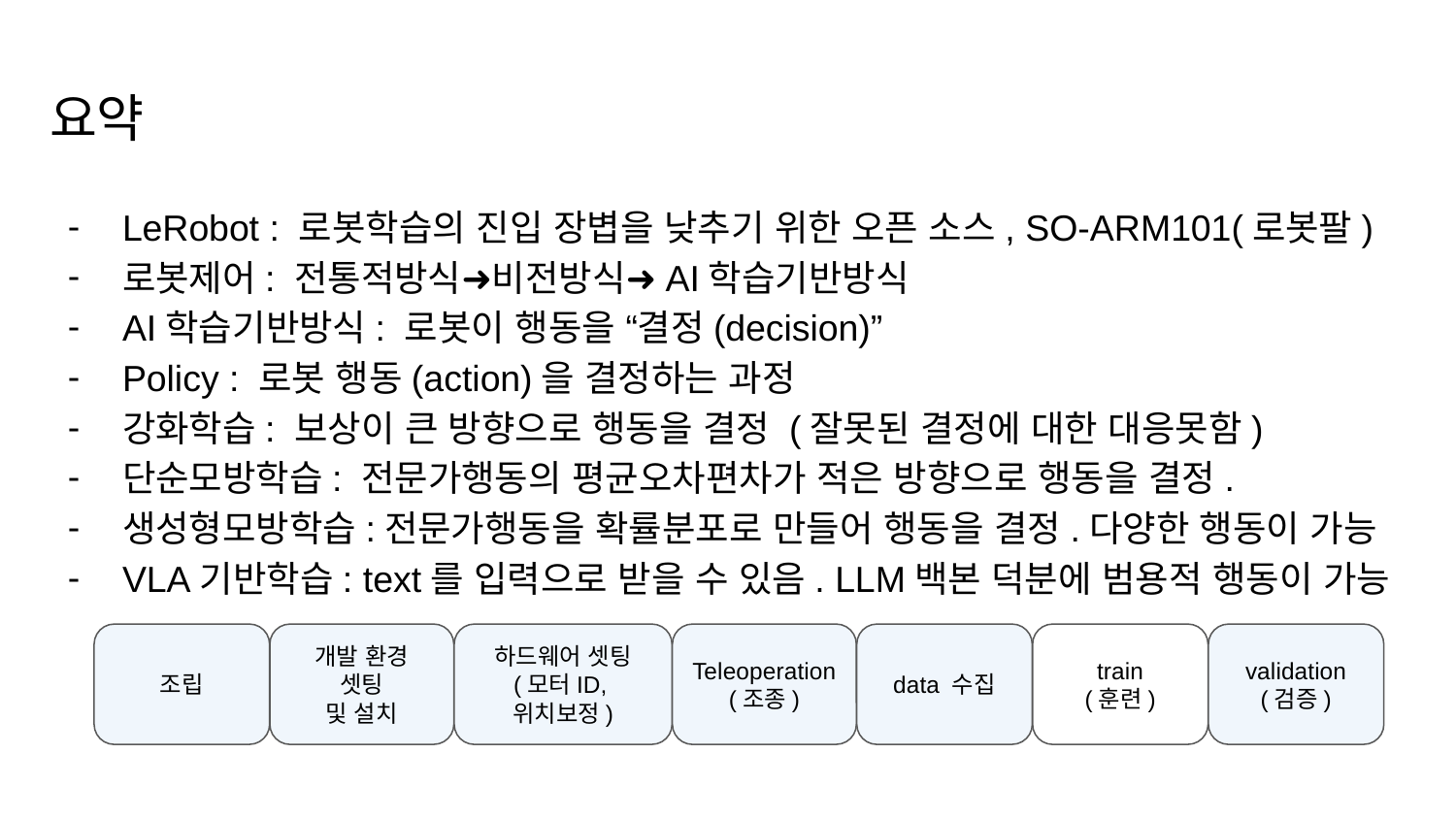

# 요약
LeRobot : 로봇학습의 진입 장볍을 낮추기 위한 오픈 소스, SO-ARM101(로봇팔)
로봇제어: 전통적방식➜비전방식➜AI학습기반방식
AI학습기반방식: 로봇이 행동을 “결정(decision)”
Policy : 로봇 행동(action)을 결정하는 과정
강화학습: 보상이 큰 방향으로 행동을 결정 (잘못된 결정에 대한 대응못함)
단순모방학습: 전문가행동의 평균오차편차가 적은 방향으로 행동을 결정.
생성형모방학습:전문가행동을 확률분포로 만들어 행동을 결정.다양한 행동이 가능
VLA기반학습: text를 입력으로 받을 수 있음. LLM백본 덕분에 범용적 행동이 가능
조립
개발 환경 셋팅
및 설치
하드웨어 셋팅
(모터ID,위치보정)
Teleoperation
(조종)
data 수집
train
(훈련)
validation
(검증)